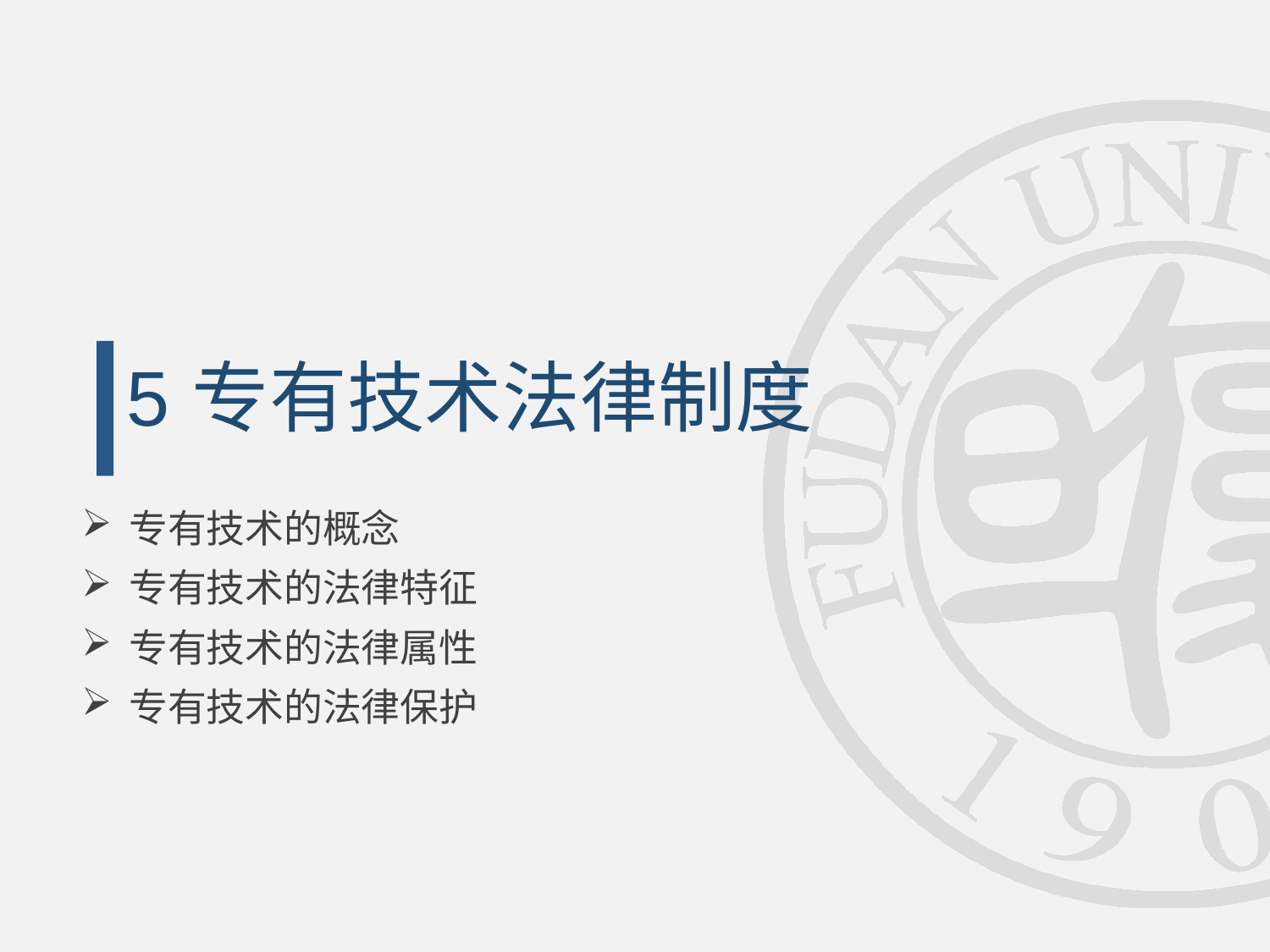

5
# 专有技术法律制度
专有技术的概念
专有技术的法律特征
专有技术的法律属性
专有技术的法律保护